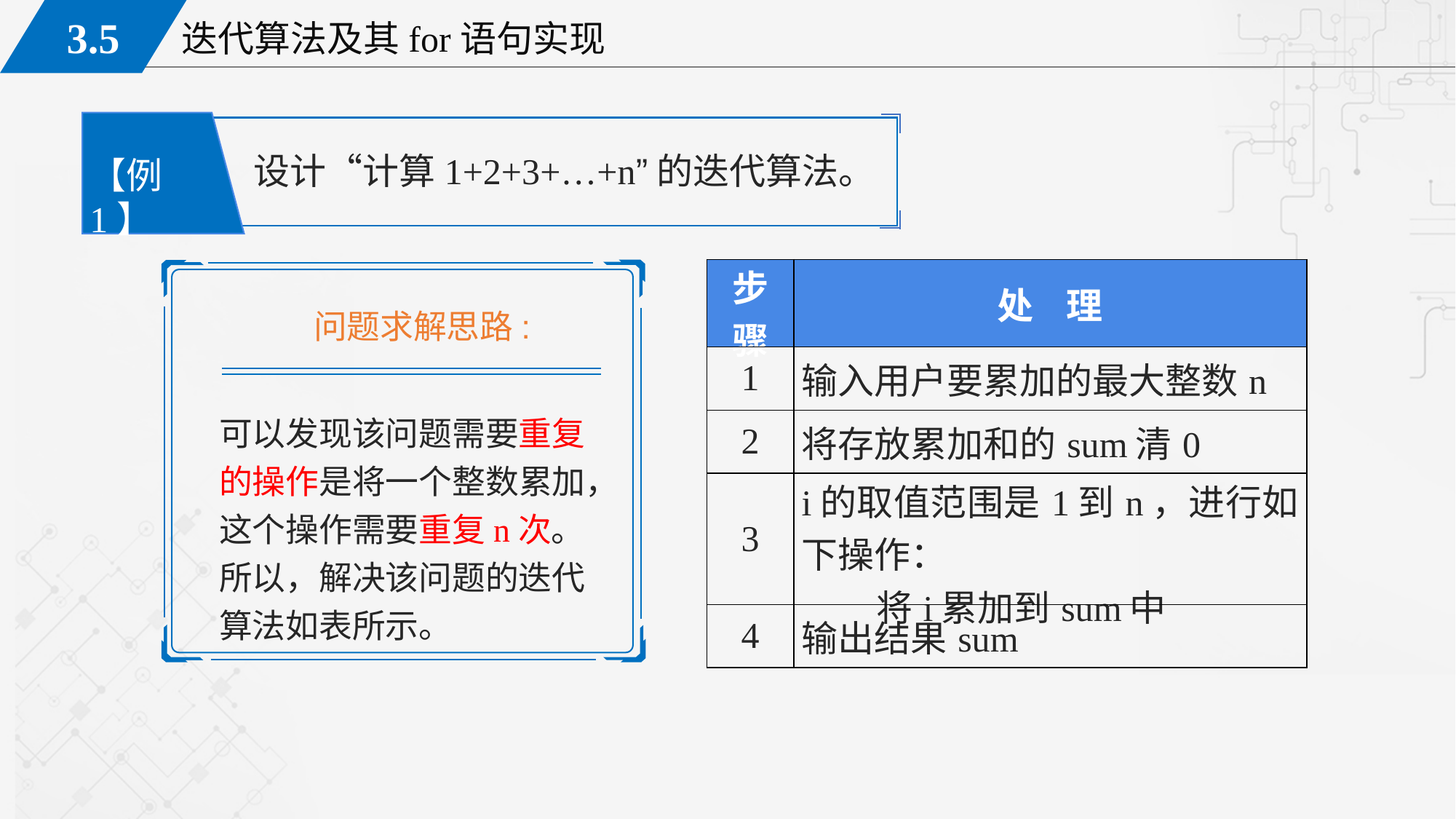

设计“计算1+2+3+…+n”的迭代算法。
【例1】
| 步骤 | 处 理 |
| --- | --- |
| 1 | 输入用户要累加的最大整数n |
| 2 | 将存放累加和的sum清0 |
| 3 | i的取值范围是1到n，进行如下操作： 将i累加到sum中 |
| 4 | 输出结果sum |

问题求解思路:
可以发现该问题需要重复的操作是将一个整数累加，这个操作需要重复n次。所以，解决该问题的迭代算法如表所示。